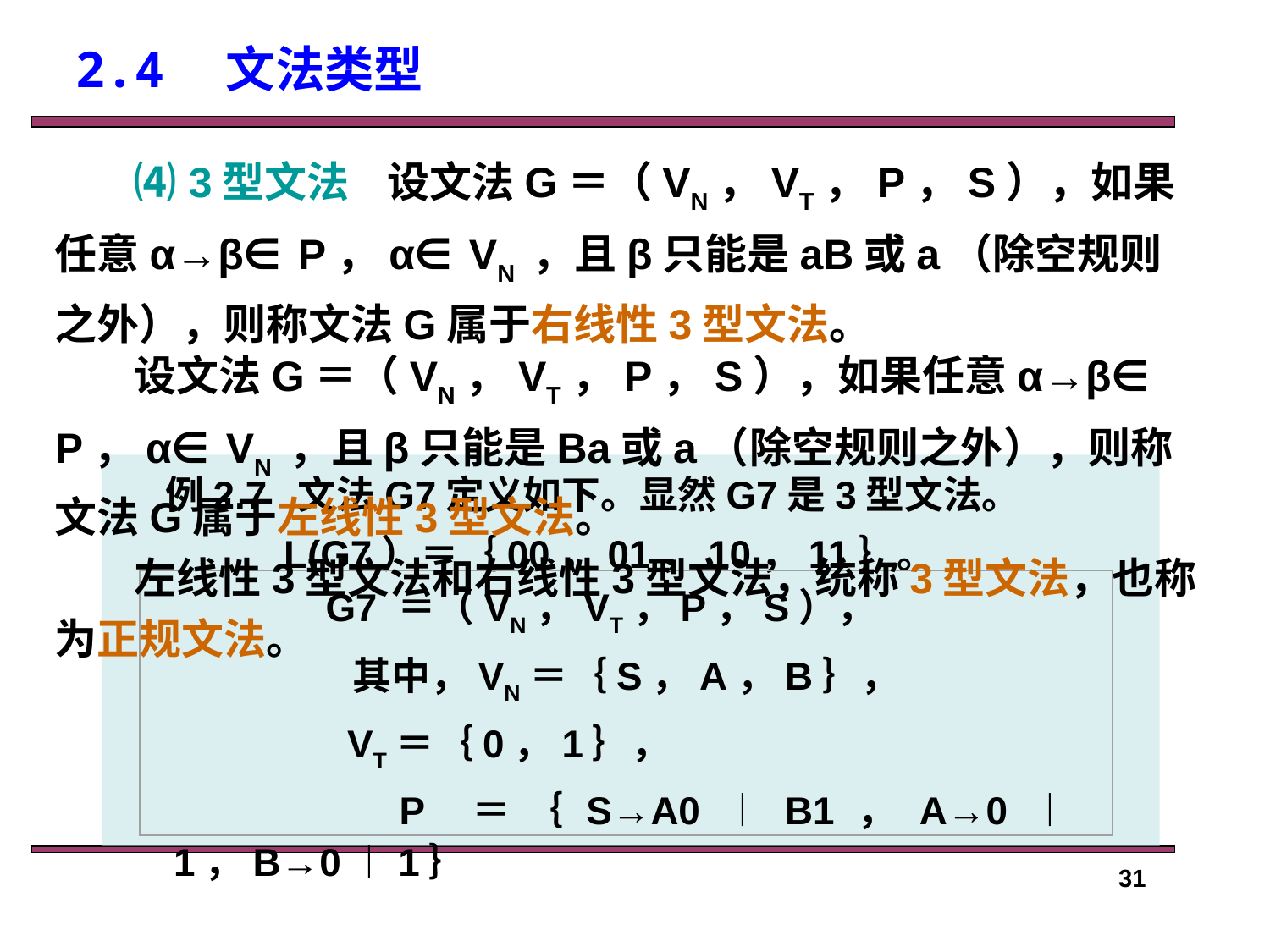

2.4　文法类型
⑷ 3型文法    设文法G＝（VN，VT，P，S），如果任意α→β∈ P，α∈ VN ，且β只能是aB或a（除空规则之外），则称文法G属于右线性3型文法。
设文法G＝（VN，VT，P，S），如果任意α→β∈ P，α∈ VN ，且β只能是Ba或a（除空规则之外），则称文法G属于左线性3型文法。
左线性3型文法和右线性3型文法，统称3型文法，也称为正规文法。

例2.7  文法G7定义如下。显然G7是3型文法。
           L(G7）＝｛00，01，10，11｝。

G7 ＝（VN，VT，P，S），
  其中，VN＝｛S，A，B｝，
  VT＝｛0，1｝，
   P ＝｛S→A0︱B1，A→0︱1，B→0︱1｝

31